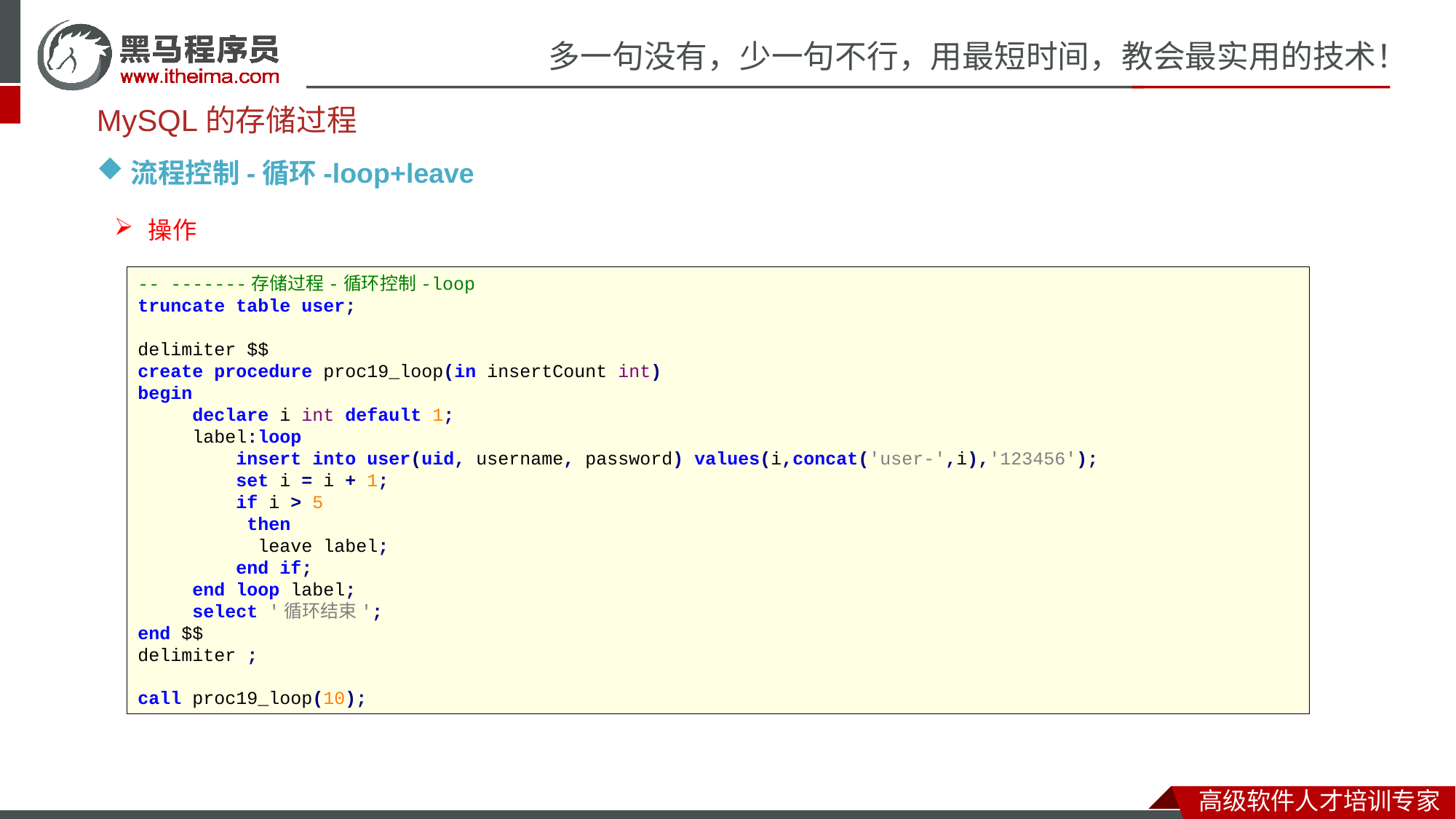

MySQL的存储过程
流程控制-循环-loop+leave
操作
-- -------存储过程-循环控制-loop
truncate table user;

delimiter $$
create procedure proc19_loop(in insertCount int)
begin
     declare i int default 1;
     label:loop
         insert into user(uid, username, password) values(i,concat('user-',i),'123456');
         set i = i + 1;
         if i > 5
          then
           leave label;
         end if;
     end loop label;
     select '循环结束';
end $$
delimiter ;

call proc19_loop(10);